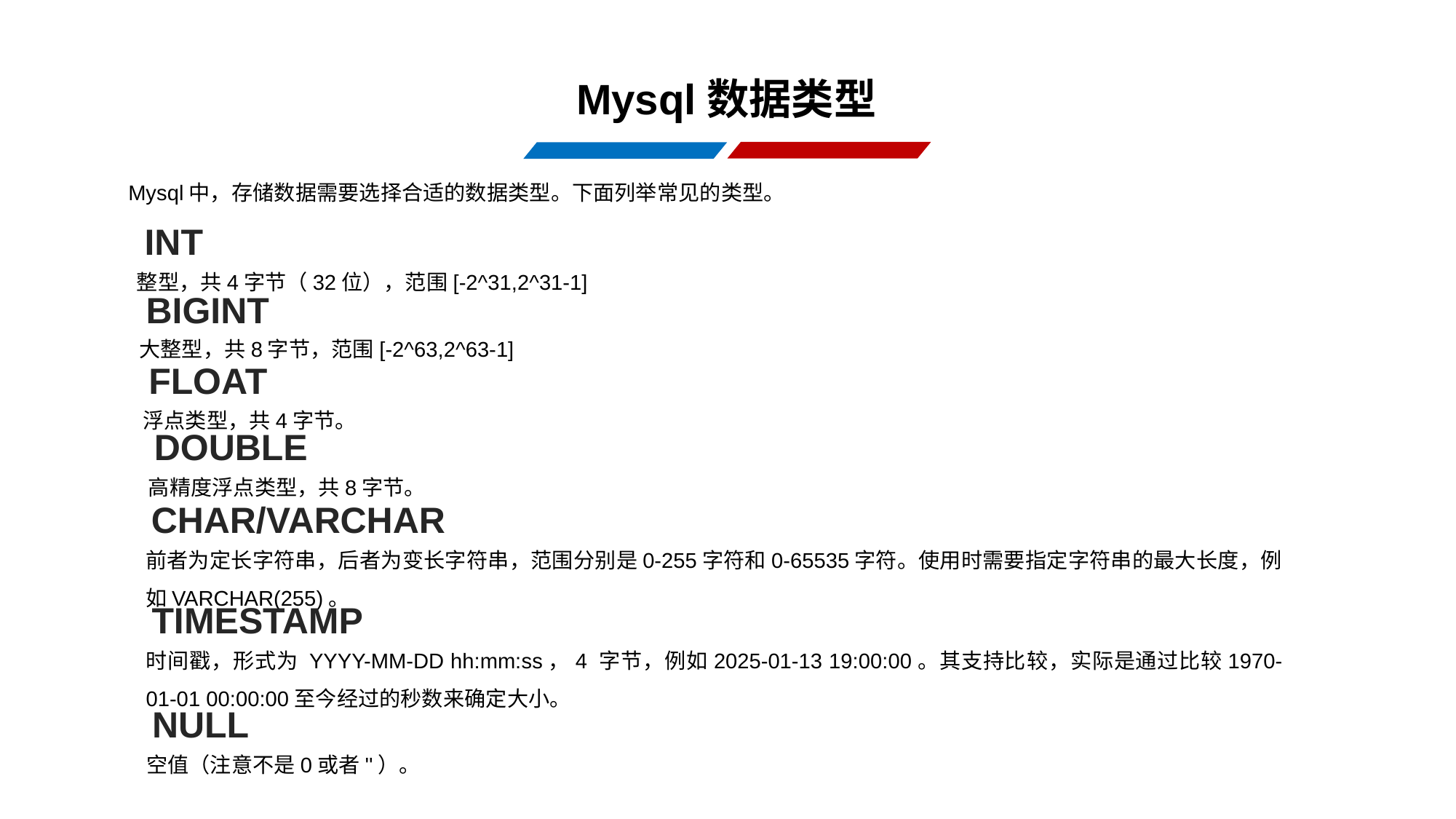

Mysql数据类型

Mysql中，存储数据需要选择合适的数据类型。下面列举常见的类型。
INT
整型，共4字节（32位），范围[-2^31,2^31-1]
BIGINT
大整型，共8字节，范围[-2^63,2^63-1]
FLOAT
浮点类型，共4字节。
DOUBLE
高精度浮点类型，共8字节。
CHAR/VARCHAR
前者为定长字符串，后者为变长字符串，范围分别是0-255字符和0-65535字符。使用时需要指定字符串的最大长度，例如VARCHAR(255)。
TIMESTAMP
时间戳，形式为 YYYY-MM-DD hh:mm:ss，4 字节，例如2025-01-13 19:00:00。其支持比较，实际是通过比较1970-01-01 00:00:00至今经过的秒数来确定大小。
NULL
空值（注意不是0或者''）。